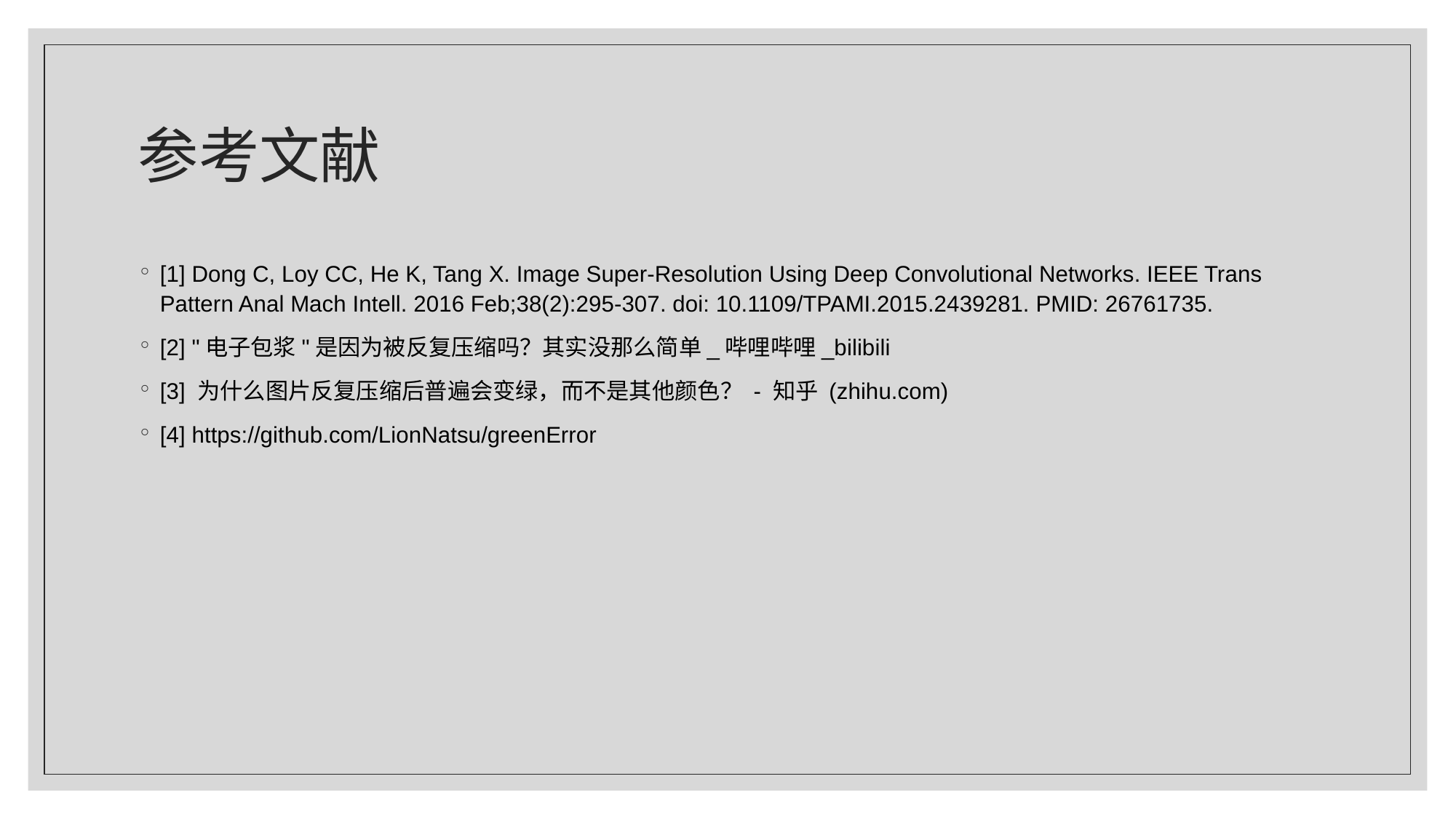

# 参考文献
[1] Dong C, Loy CC, He K, Tang X. Image Super-Resolution Using Deep Convolutional Networks. IEEE Trans Pattern Anal Mach Intell. 2016 Feb;38(2):295-307. doi: 10.1109/TPAMI.2015.2439281. PMID: 26761735.
[2] "电子包浆"是因为被反复压缩吗？其实没那么简单_哔哩哔哩_bilibili
[3] 为什么图片反复压缩后普遍会变绿，而不是其他颜色？ - 知乎 (zhihu.com)
[4] https://github.com/LionNatsu/greenError